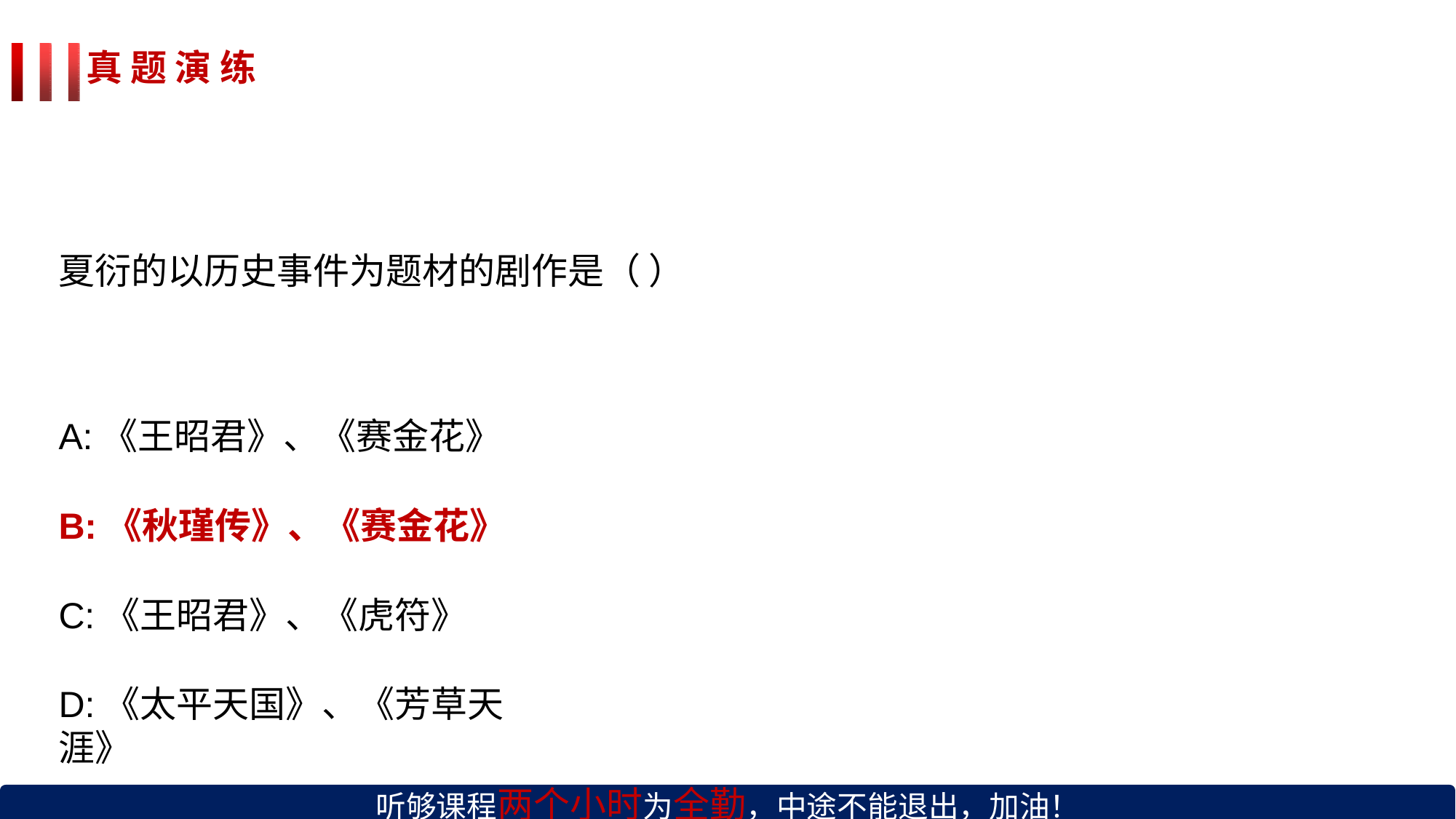

# 真 题 演 练

夏衍的以历史事件为题材的剧作是（ ）
A:《王昭君》、《赛金花》

B:《秋瑾传》、《赛金花》

C:《王昭君》、《虎符》

D:《太平天国》、《芳草天涯》
64

听够课程两个小时为全勤，中途不能退出，加油！